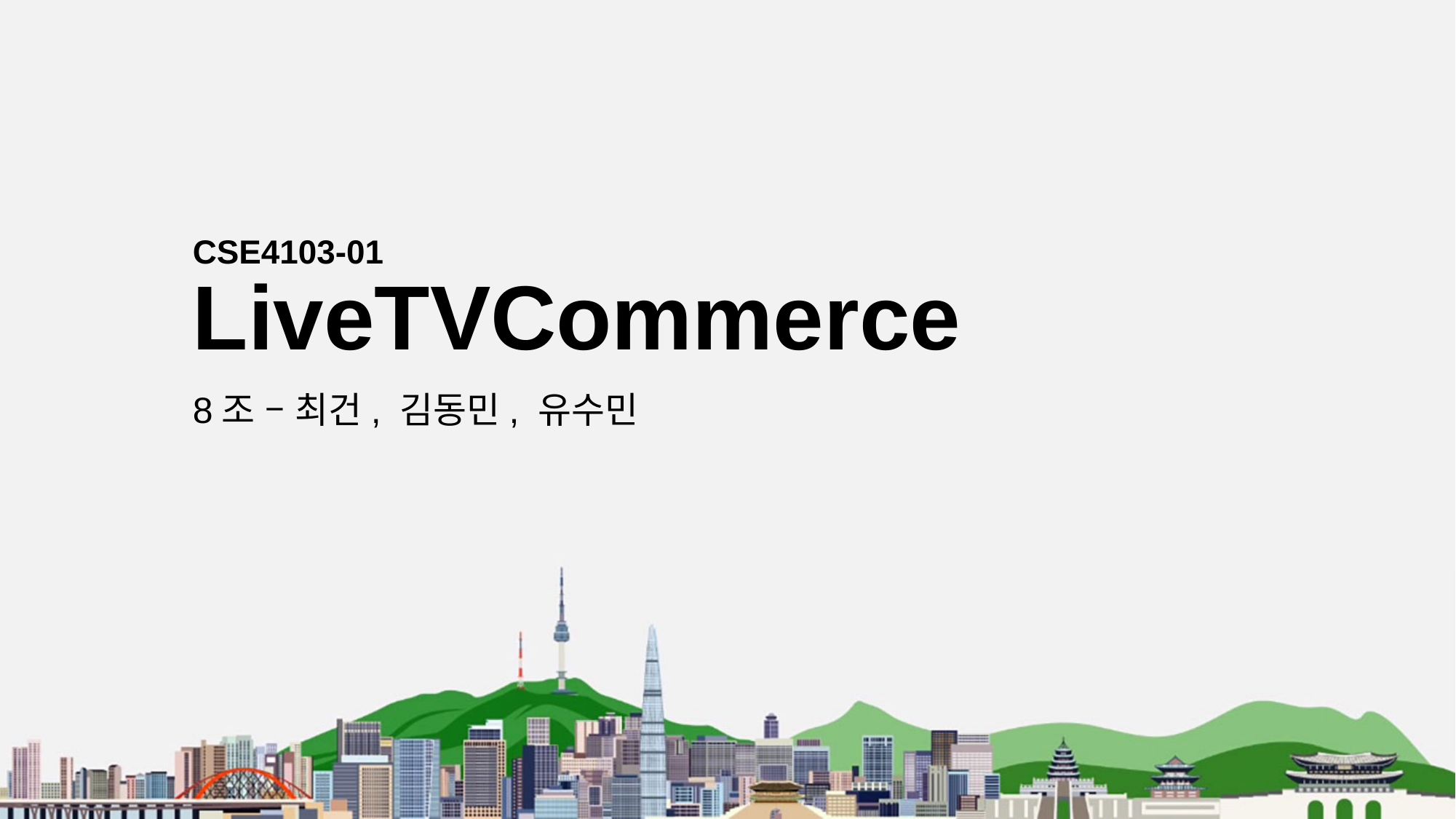

# CSE4103-01 LiveTVCommerce
8조 – 최건, 김동민, 유수민